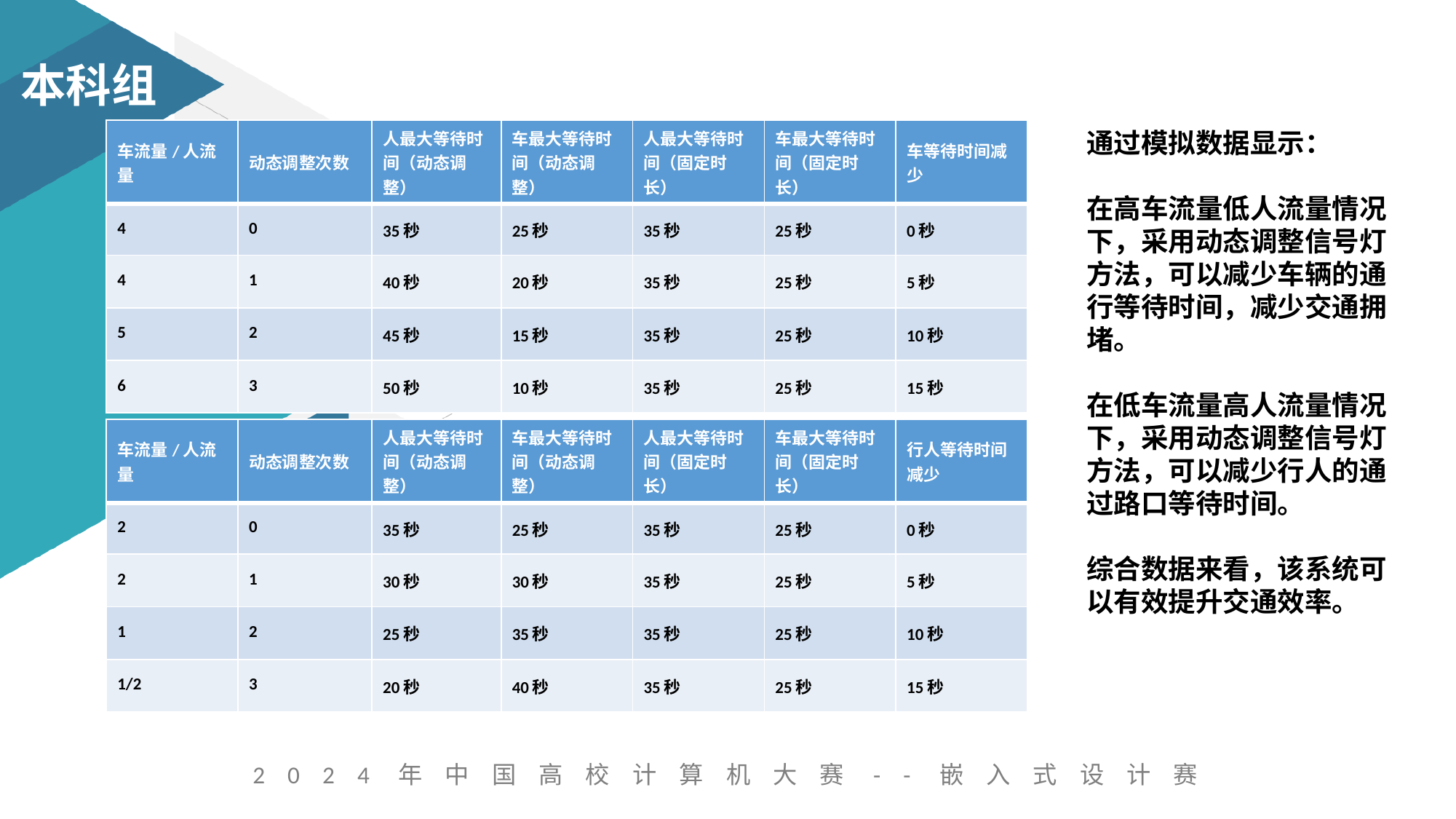

| 车流量/人流量 | 动态调整次数 | 人最大等待时间（动态调整） | 车最大等待时间（动态调整） | 人最大等待时间（固定时长） | 车最大等待时间（固定时长） | 车等待时间减少 |
| --- | --- | --- | --- | --- | --- | --- |
| 4 | 0 | 35秒 | 25秒 | 35秒 | 25秒 | 0秒 |
| 4 | 1 | 40秒 | 20秒 | 35秒 | 25秒 | 5秒 |
| 5 | 2 | 45秒 | 15秒 | 35秒 | 25秒 | 10秒 |
| 6 | 3 | 50秒 | 10秒 | 35秒 | 25秒 | 15秒 |
通过模拟数据显示：

在高车流量低人流量情况下，采用动态调整信号灯方法，可以减少车辆的通行等待时间，减少交通拥堵。

在低车流量高人流量情况下，采用动态调整信号灯方法，可以减少行人的通过路口等待时间。

综合数据来看，该系统可以有效提升交通效率。
| 车流量/人流量 | 动态调整次数 | 人最大等待时间（动态调整） | 车最大等待时间（动态调整） | 人最大等待时间（固定时长） | 车最大等待时间（固定时长） | 行人等待时间减少 |
| --- | --- | --- | --- | --- | --- | --- |
| 2 | 0 | 35秒 | 25秒 | 35秒 | 25秒 | 0秒 |
| 2 | 1 | 30秒 | 30秒 | 35秒 | 25秒 | 5秒 |
| 1 | 2 | 25秒 | 35秒 | 35秒 | 25秒 | 10秒 |
| 1/2 | 3 | 20秒 | 40秒 | 35秒 | 25秒 | 15秒 |